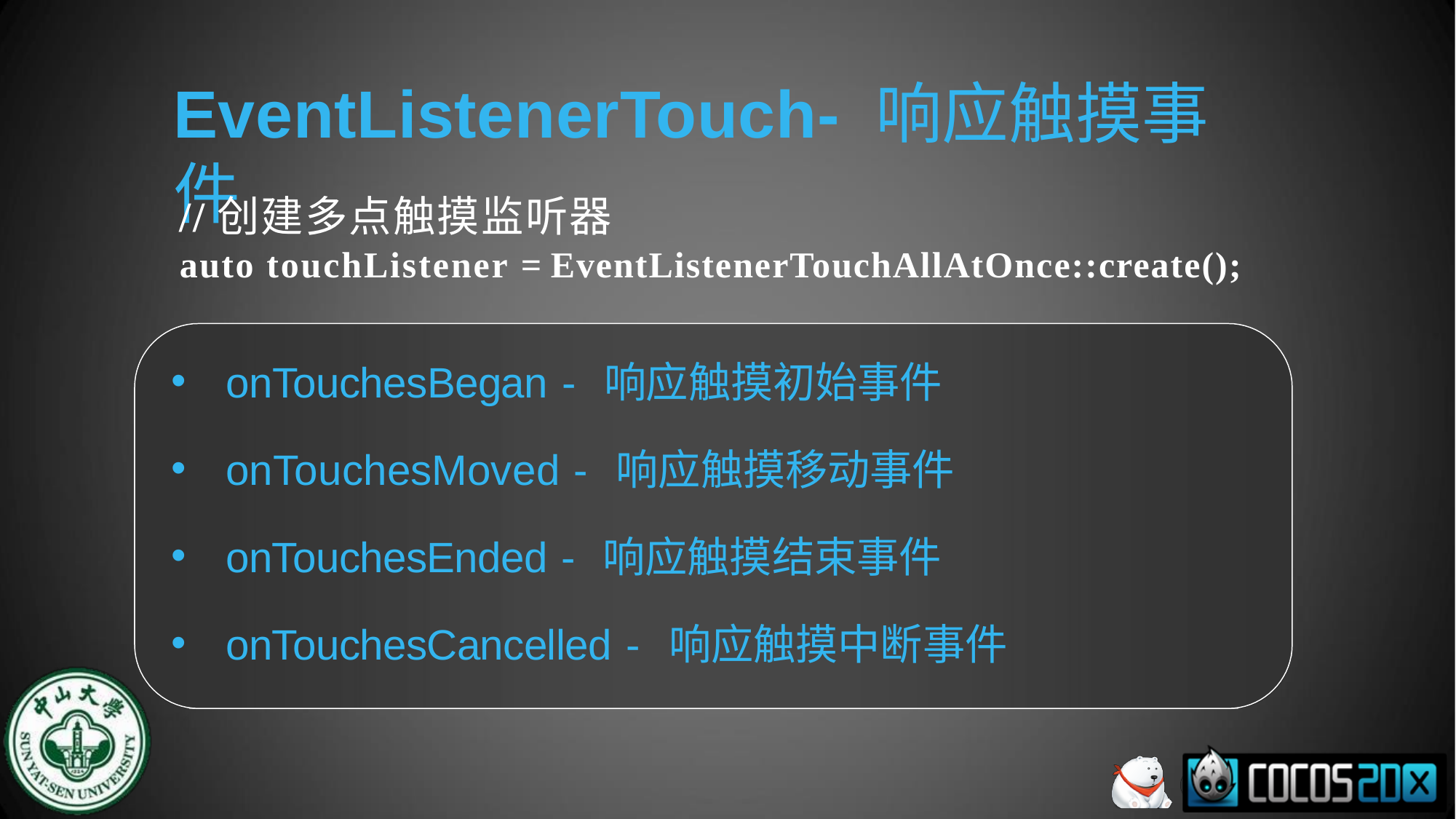

# EventListenerTouch- 响应触摸事件
//创建多点触摸监听器
auto touchListener = EventListenerTouchAllAtOnce::create();

onTouchesBegan - 响应触摸初始事件
onTouchesMoved - 响应触摸移动事件
onTouchesEnded - 响应触摸结束事件
onTouchesCancelled - 响应触摸中断事件